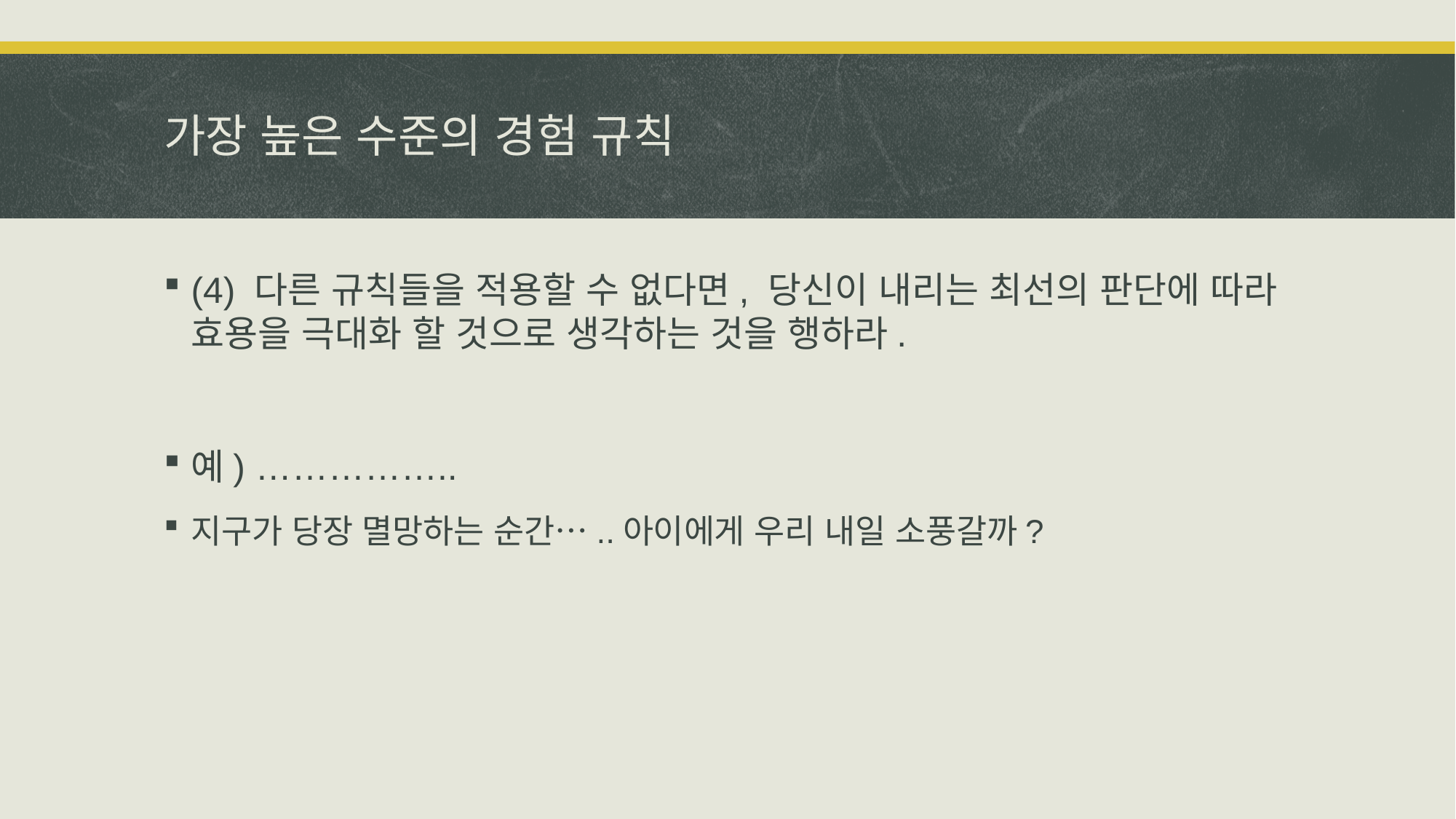

# 가장 높은 수준의 경험 규칙
(4) 다른 규칙들을 적용할 수 없다면, 당신이 내리는 최선의 판단에 따라 효용을 극대화 할 것으로 생각하는 것을 행하라.

예) ……………..
지구가 당장 멸망하는 순간…..아이에게 우리 내일 소풍갈까?